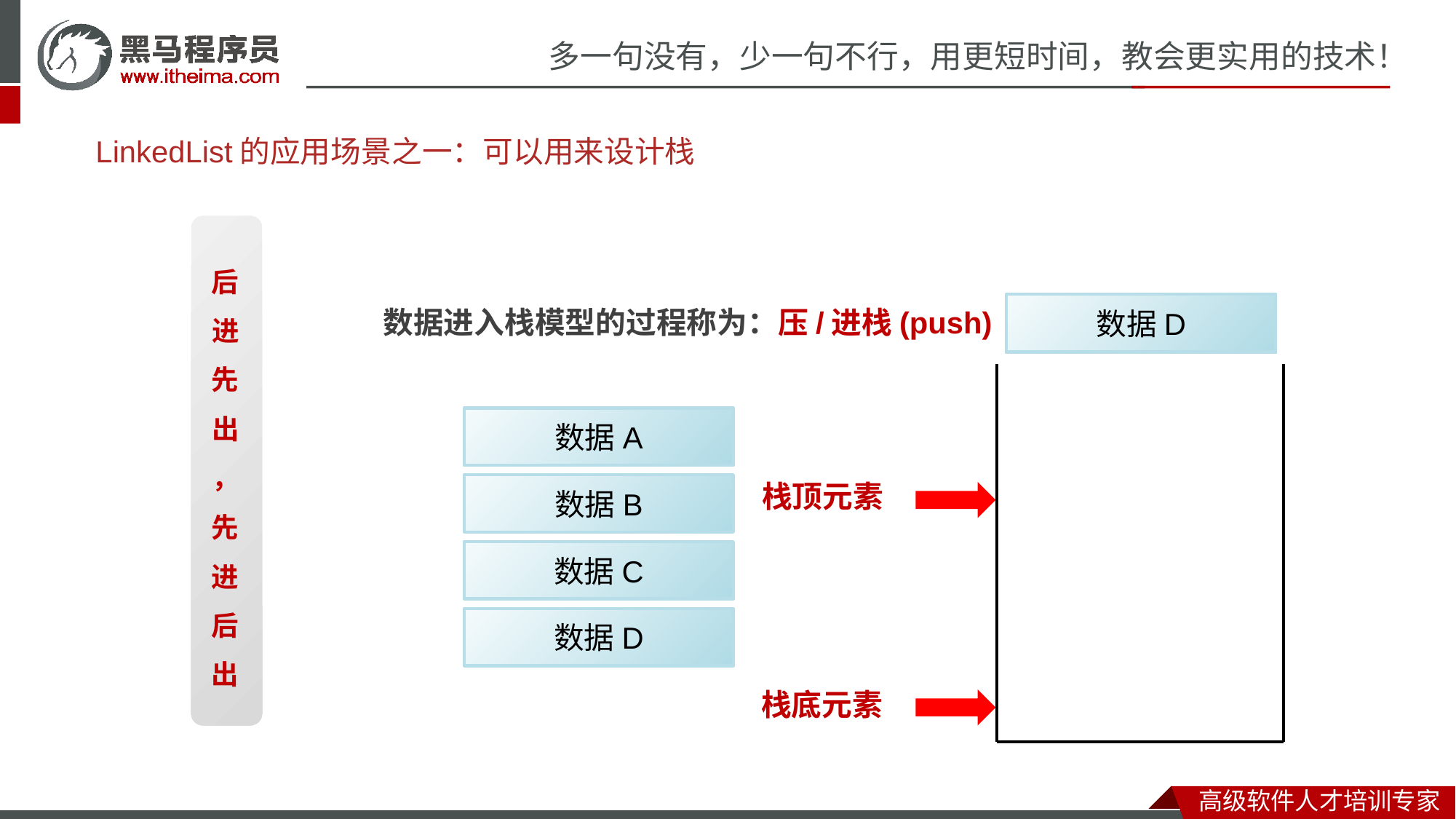

# LinkedList的应用场景之一：可以用来设计栈
后
数据进入栈模型的过程称为：压/进栈(push)
进
数据D
数据A
数据B
数据C
先
出
数据A

，
栈顶元素

数据B
先
进
数据C
后
数据D
出
栈底元素